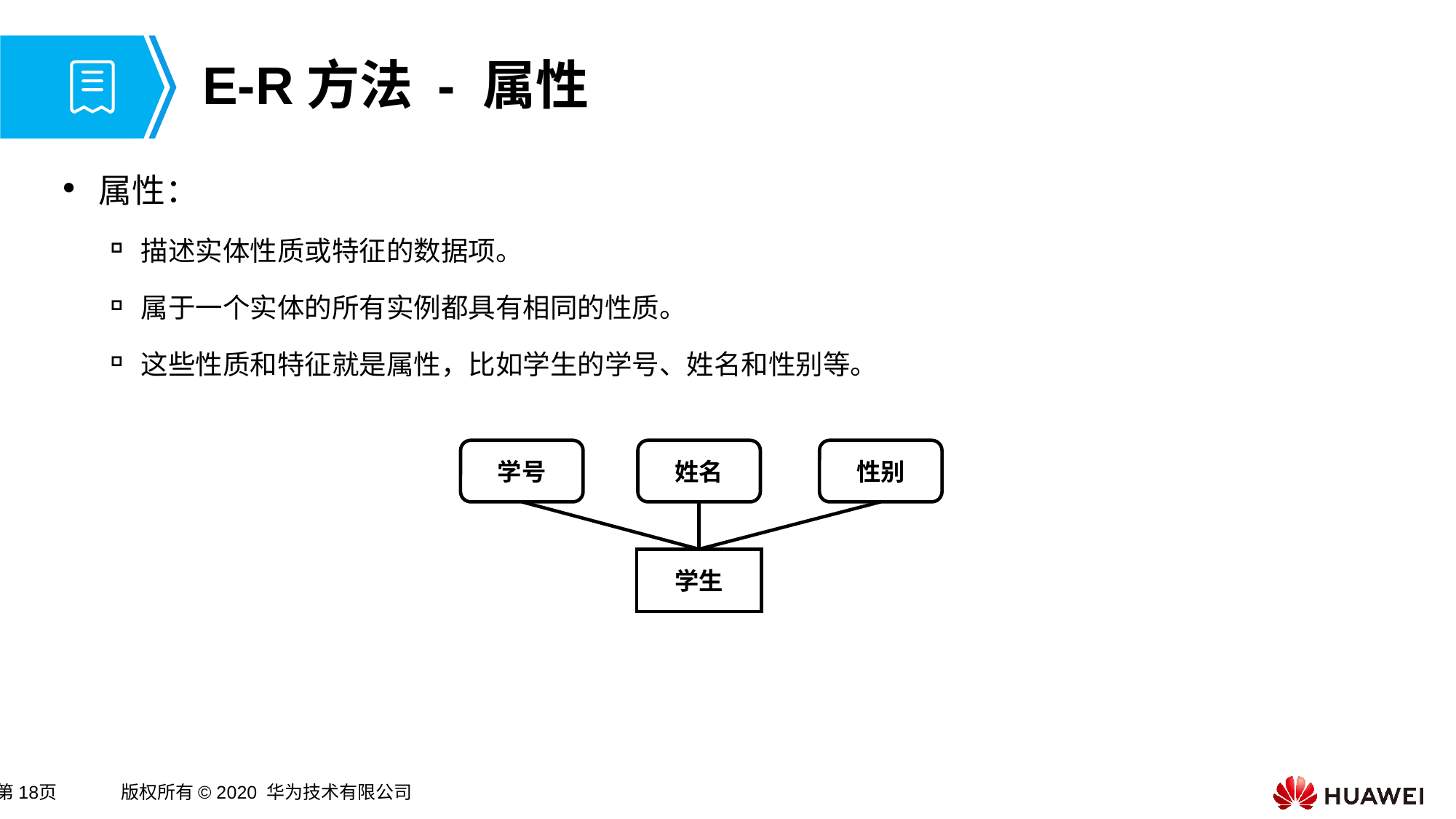

# E-R方法 - 属性
属性：
描述实体性质或特征的数据项。
属于一个实体的所有实例都具有相同的性质。
这些性质和特征就是属性，比如学生的学号、姓名和性别等。

学号
姓名
性别
学生